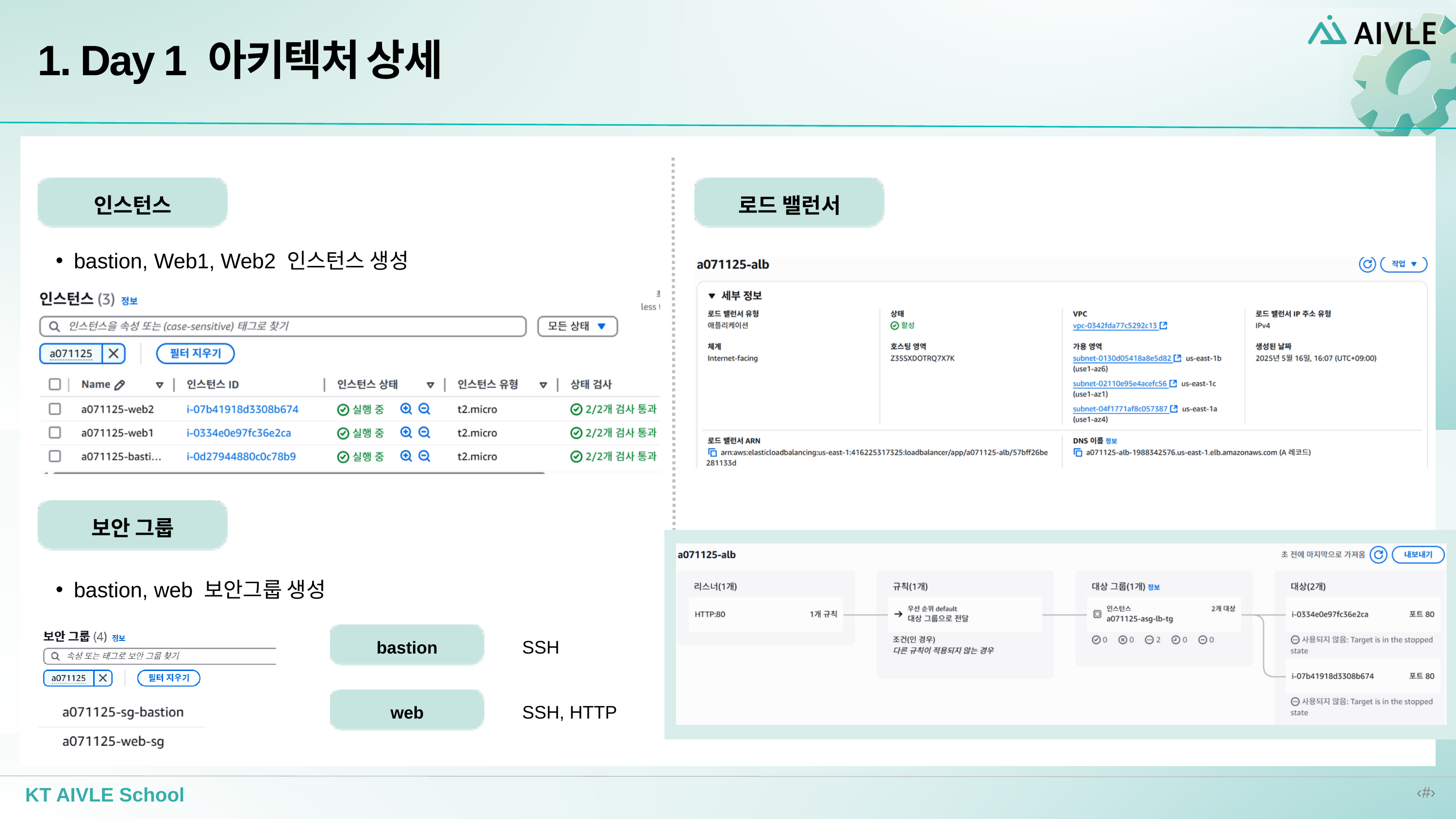

1. Day 1 아키텍처 상세

인스턴스

로드 밸런서
bastion, Web1, Web2 인스턴스 생성

보안 그룹

bastion, web 보안그룹 생성

bastion
SSH

web
SSH, HTTP

KT AIVLE School

‹#›